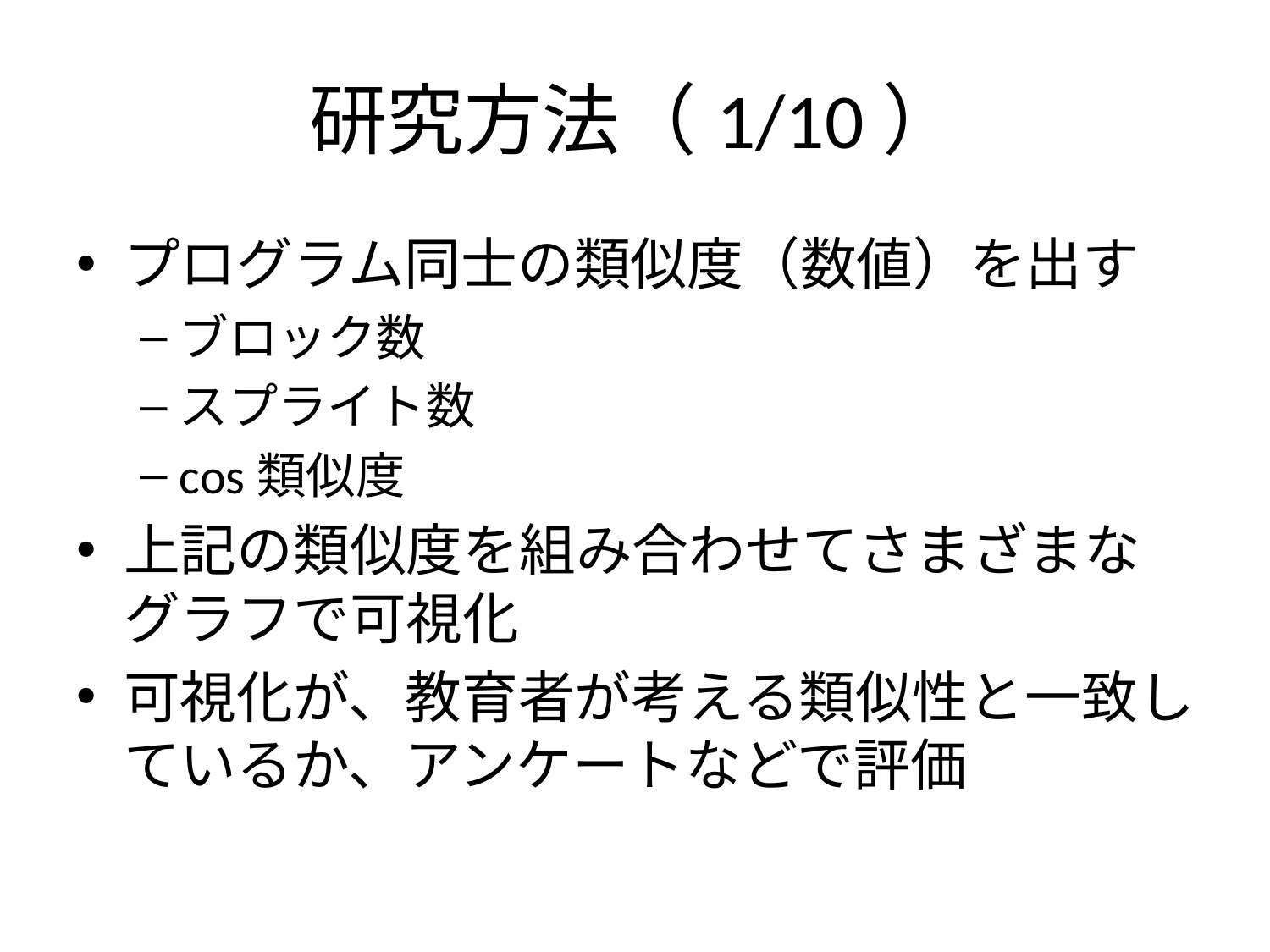

# 研究方法（1/10）
プログラム同士の類似度（数値）を出す
ブロック数
スプライト数
cos類似度
上記の類似度を組み合わせてさまざまなグラフで可視化
可視化が、教育者が考える類似性と一致しているか、アンケートなどで評価